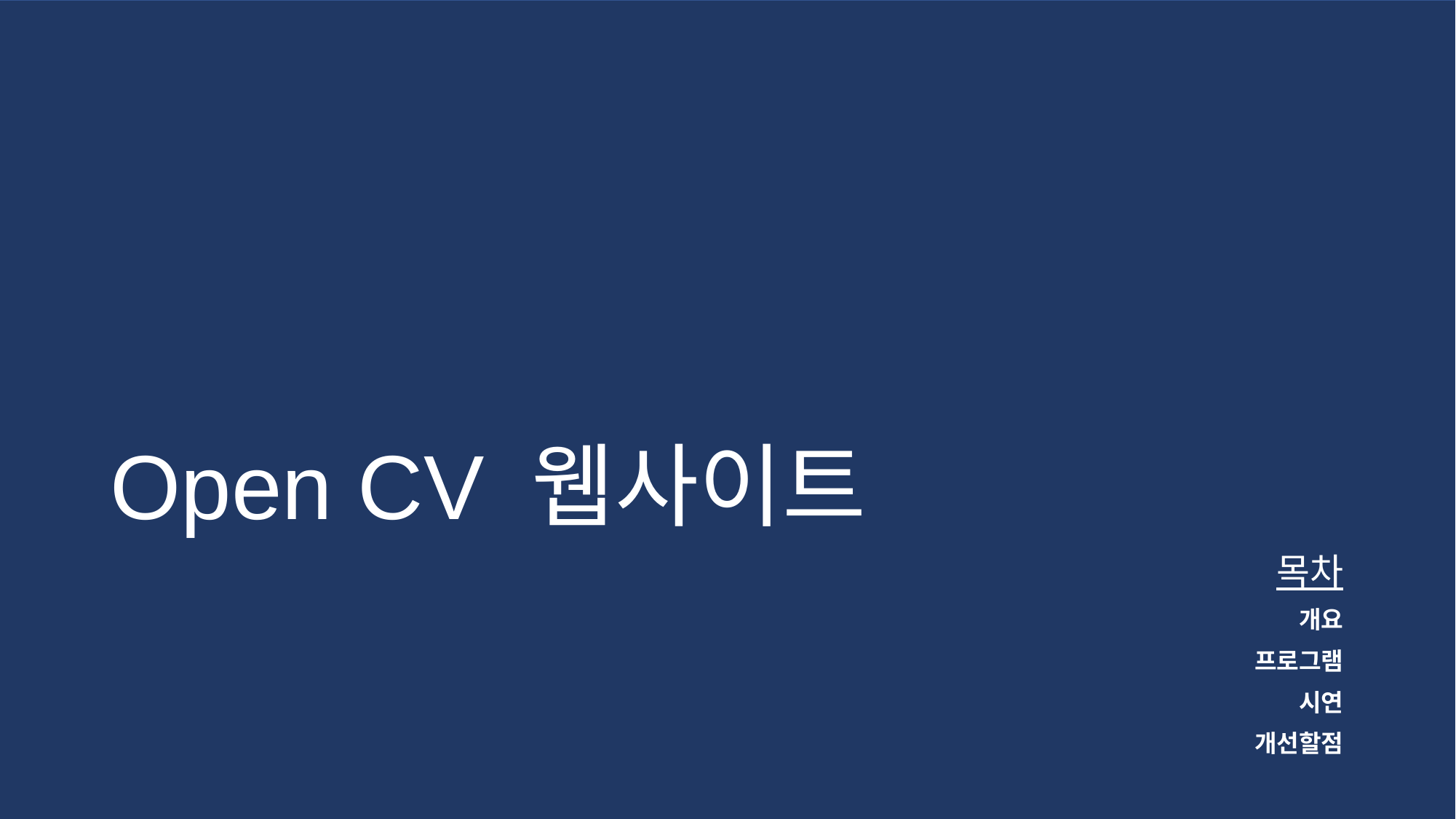

# Open CV 웹사이트
목차
개요
프로그램
시연
개선할점